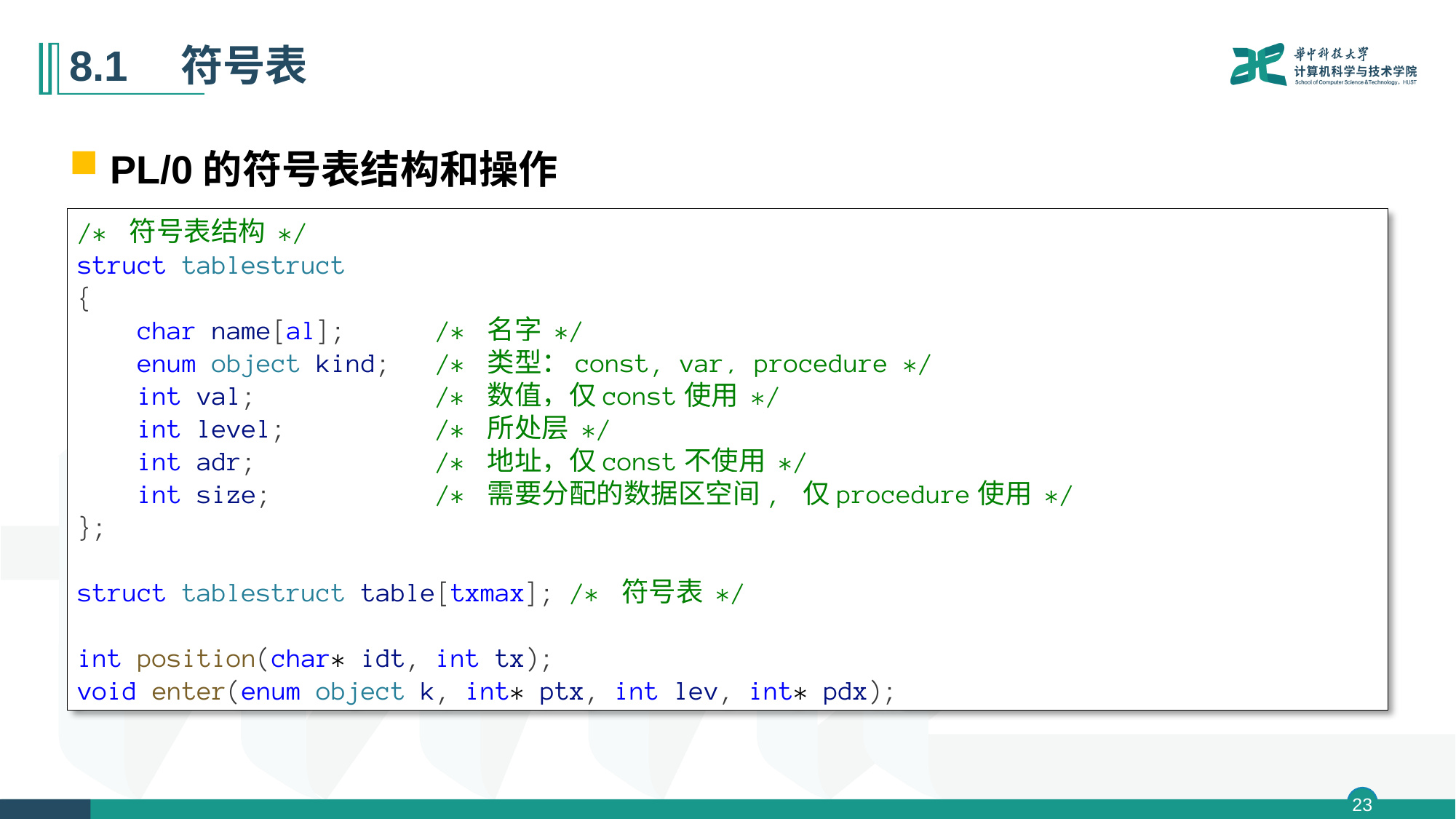

# 8.1　符号表
PL/0的符号表结构和操作
/* 符号表结构 */
struct tablestruct
{
    char name[al];      /* 名字 */
    enum object kind;   /* 类型：const, var, procedure */
    int val;            /* 数值，仅const使用 */
    int level;          /* 所处层 */
    int adr;            /* 地址，仅const不使用 */
    int size;           /* 需要分配的数据区空间, 仅procedure使用 */
};
struct tablestruct table[txmax]; /* 符号表 */

int position(char* idt, int tx);
void enter(enum object k, int* ptx, int lev, int* pdx);